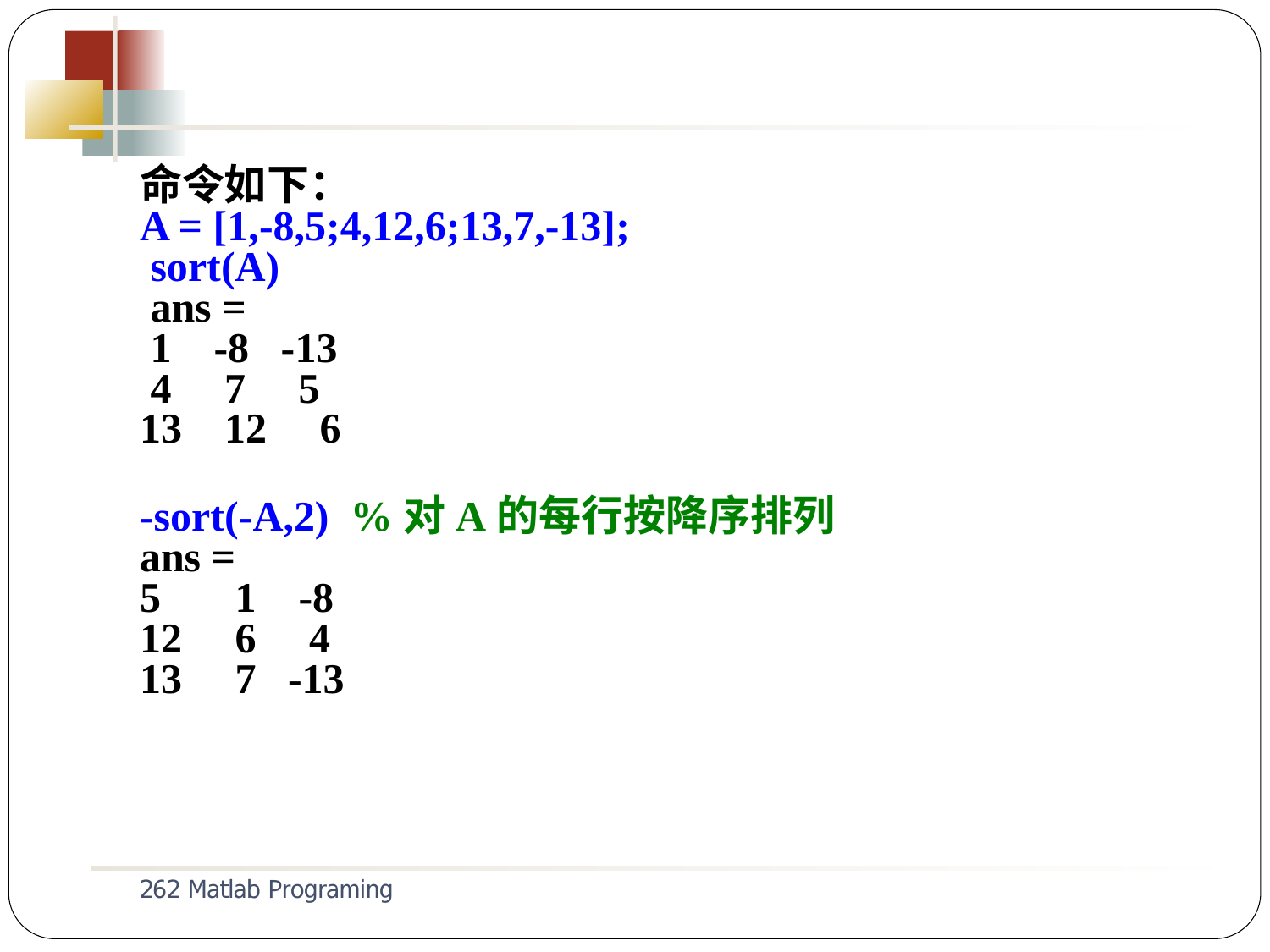

命令如下：
A = [1,-8,5;4,12,6;13,7,-13];
 sort(A)
 ans =
 1    -8   -13
 4     7     5
13    12     6

-sort(-A,2)  %对A的每行按降序排列
ans =
5       1    -8
12     6     4
13     7   -13
262 Matlab Programing